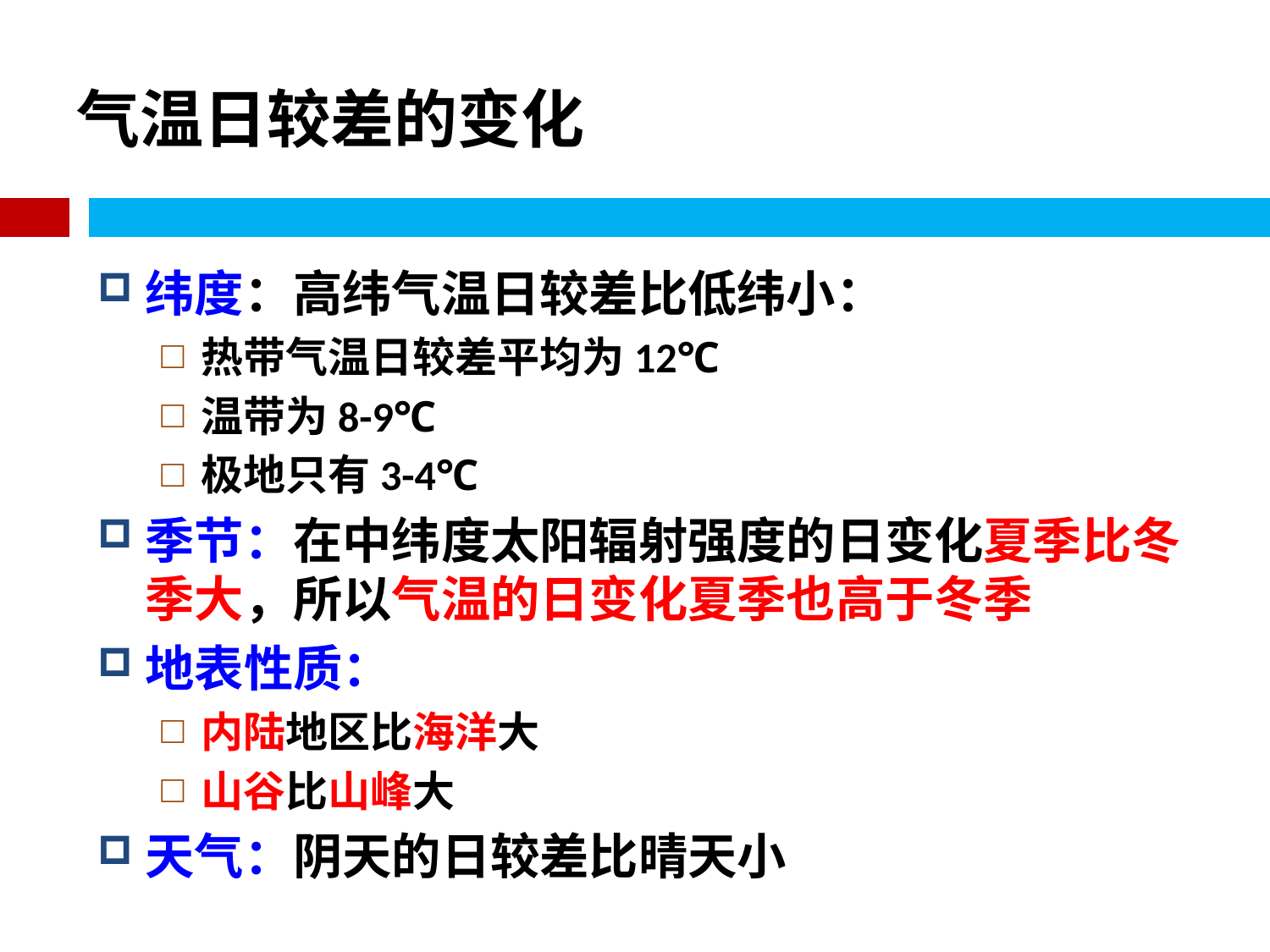

# 气温日较差的变化

纬度：高纬气温日较差比低纬小：
热带气温日较差平均为12℃
温带为8-9℃
极地只有3-4℃
季节：在中纬度太阳辐射强度的日变化夏季比冬季大，所以气温的日变化夏季也高于冬季
地表性质：
内陆地区比海洋大
山谷比山峰大
天气：阴天的日较差比晴天小